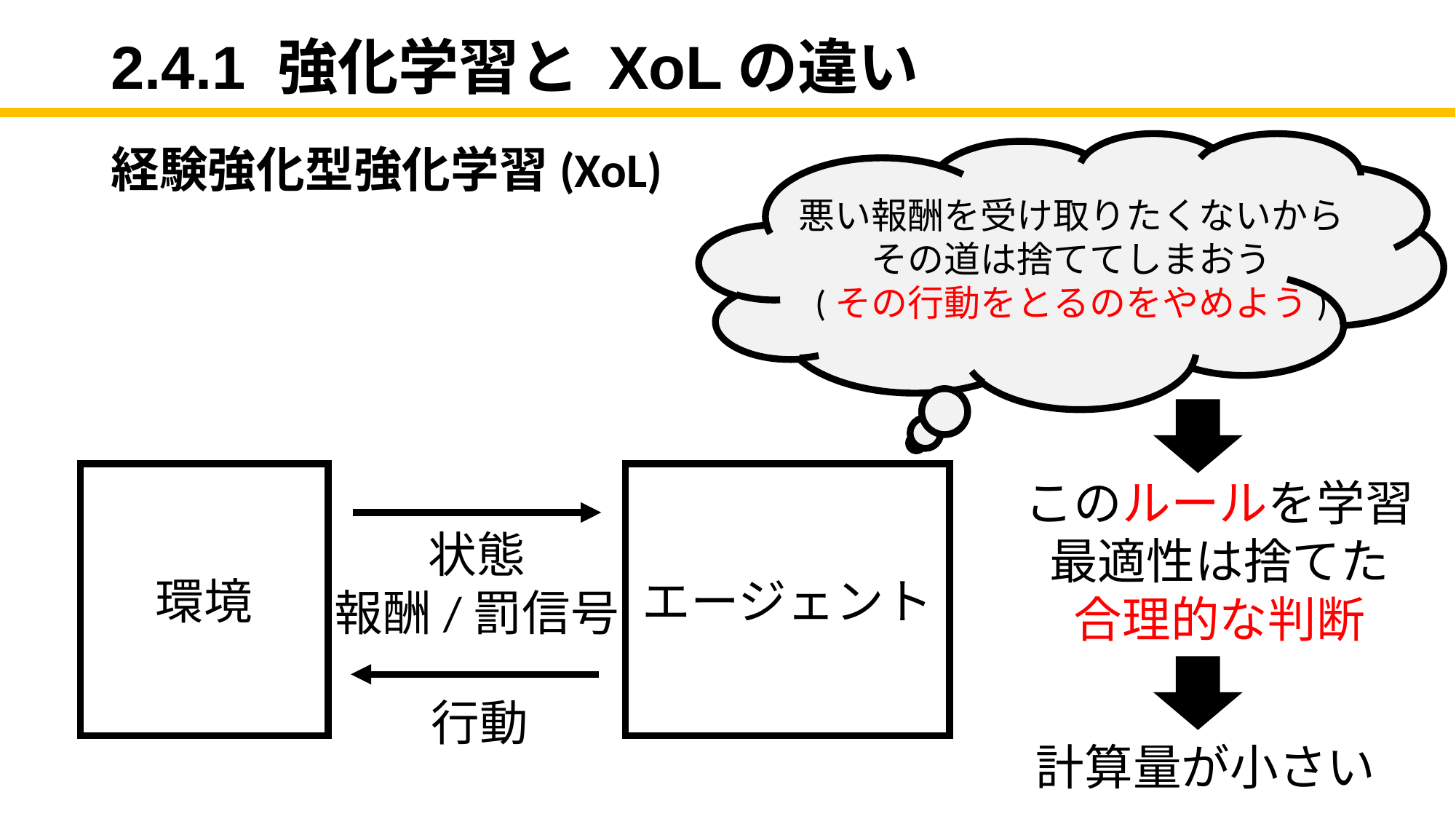

# 2.4.1 強化学習と XoLの違い

経験強化型強化学習(XoL)
悪い報酬を受け取りたくないから
その道は捨ててしまおう
(その行動をとるのをやめよう)

エージェント
環境
このルールを学習
最適性は捨てた
合理的な判断
状態
報酬/罰信号

行動
計算量が小さい